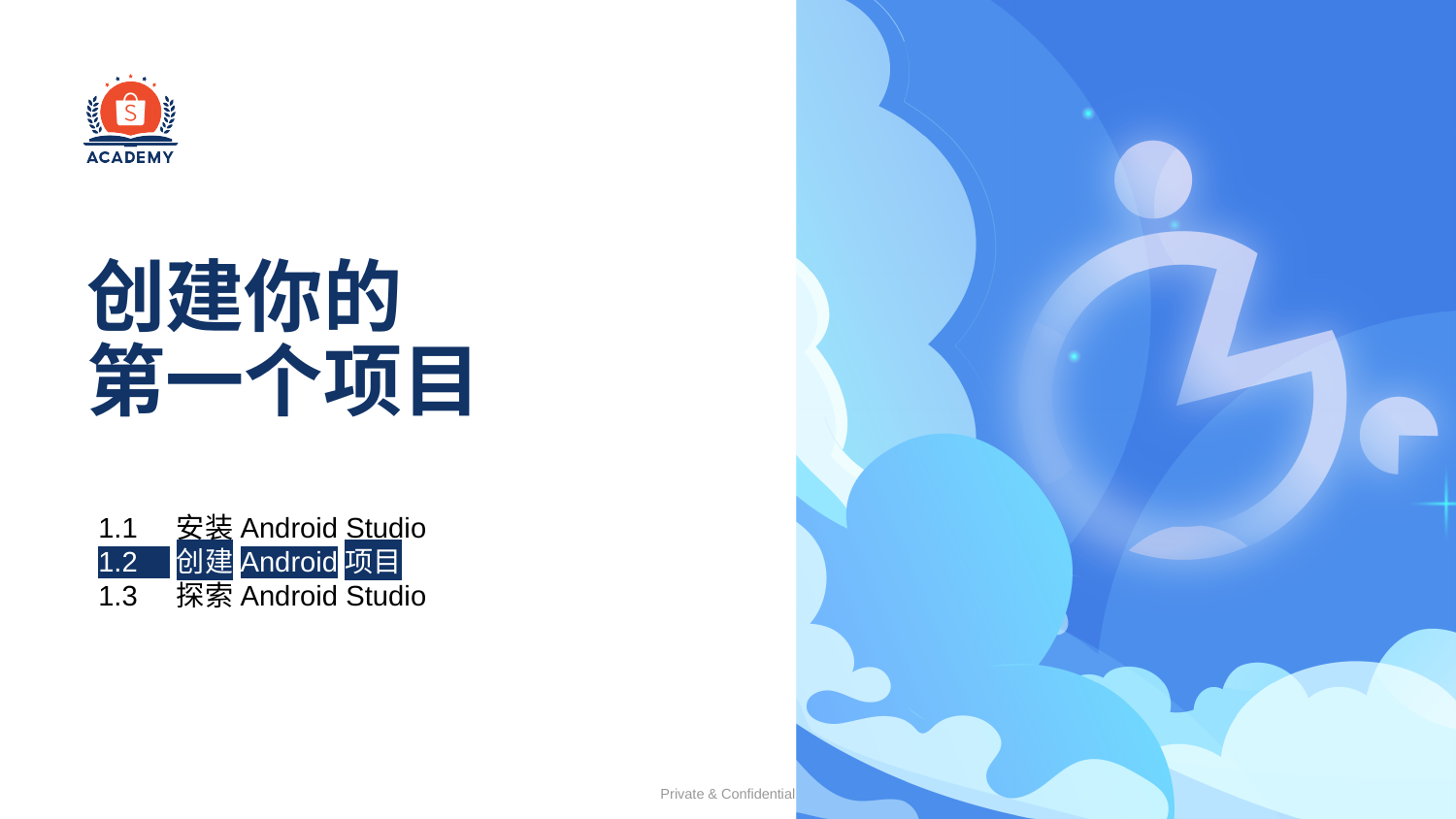

# 创建你的
第一个项目
1.1    安装Android Studio
1.2    创建Android项目
1.3    探索Android Studio